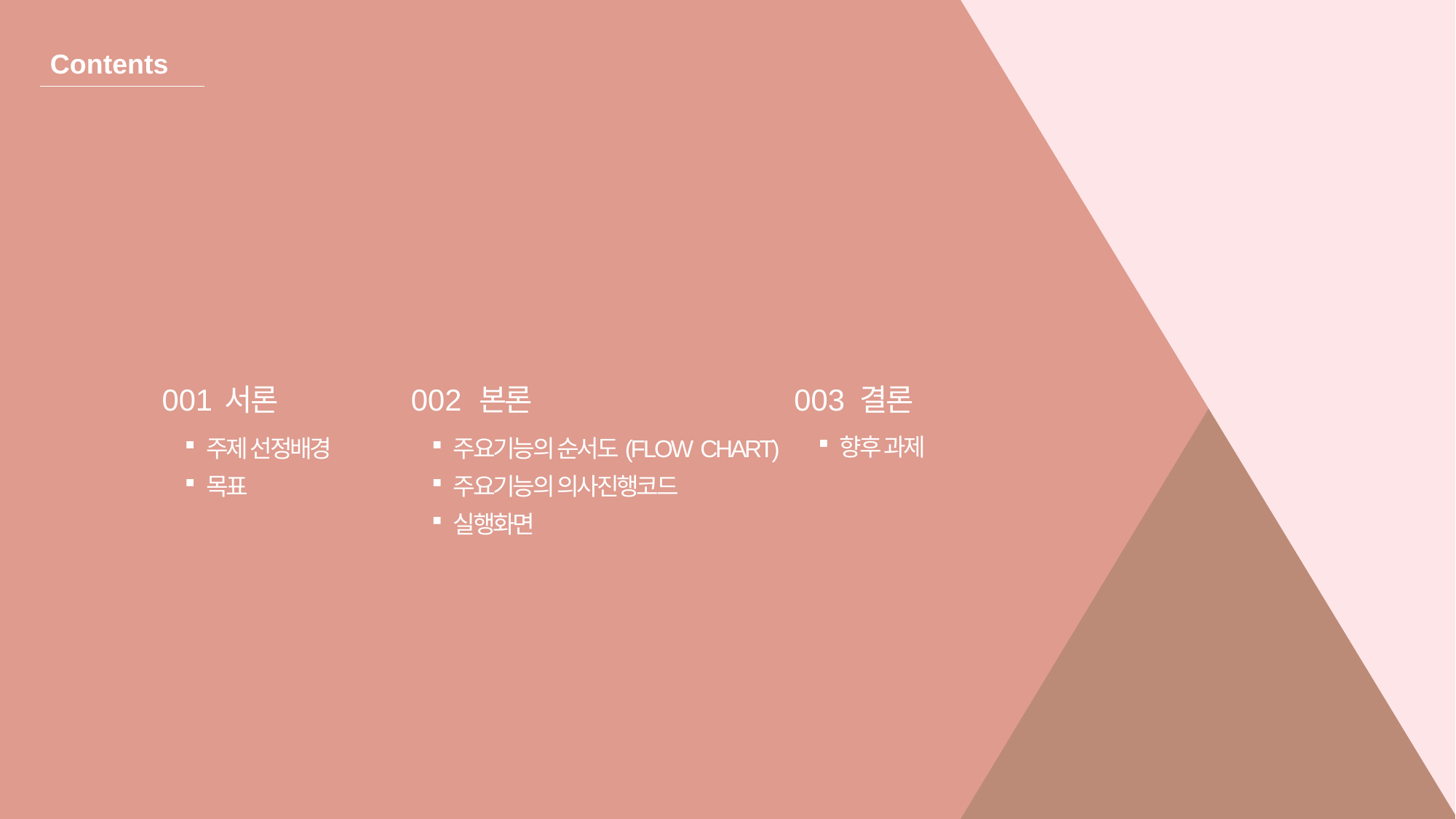

Contents
001
서론
002
본론
003
결론
향후 과제
주제 선정배경
목표
주요기능의 순서도(FLOW  CHART)
주요기능의 의사진행코드
실행화면